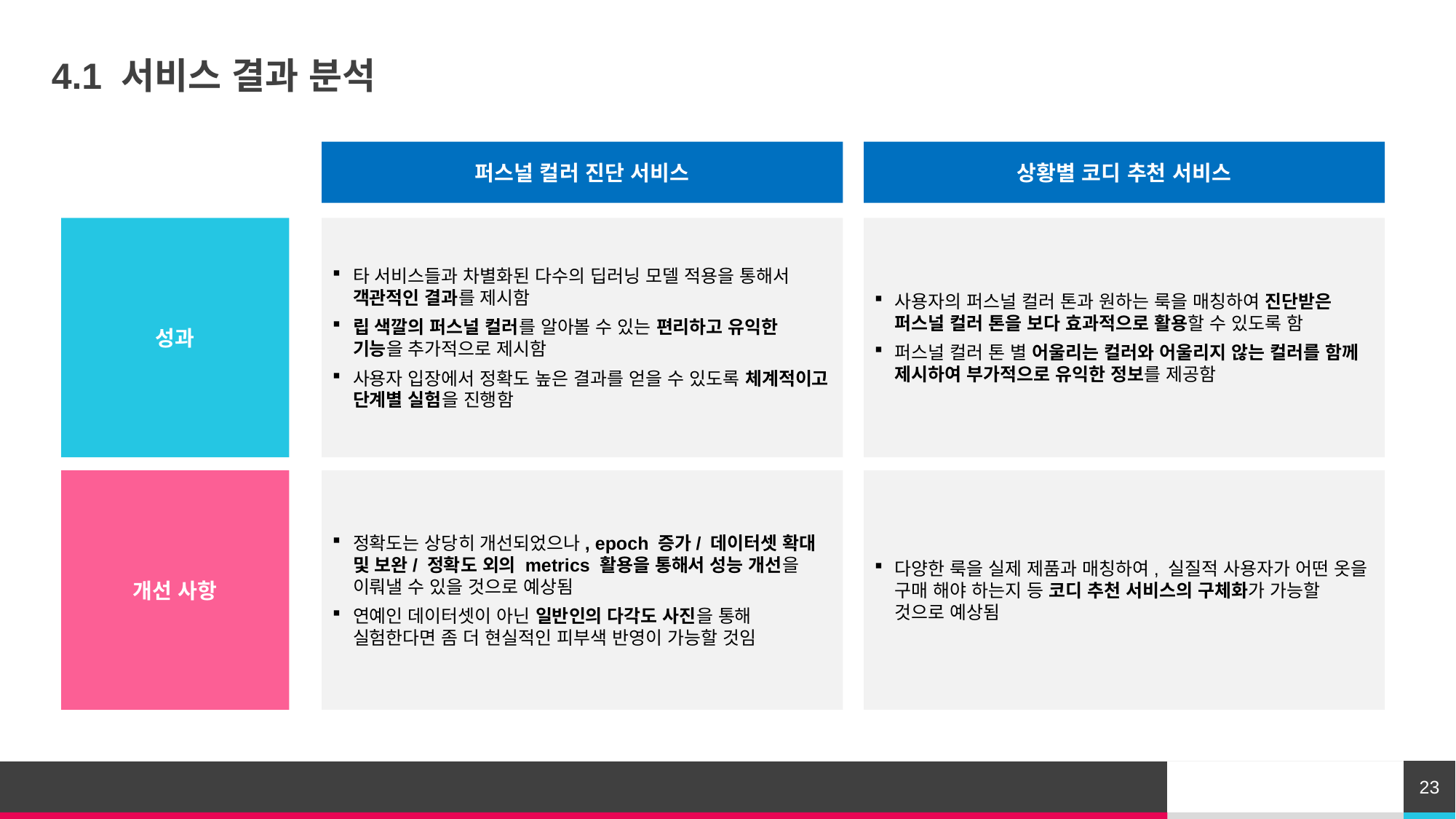

# 4.1 서비스 결과 분석
퍼스널 컬러 진단 서비스
상황별 코디 추천 서비스
성과
타 서비스들과 차별화된 다수의 딥러닝 모델 적용을 통해서 객관적인 결과를 제시함
립 색깔의 퍼스널 컬러를 알아볼 수 있는 편리하고 유익한 기능을 추가적으로 제시함
사용자 입장에서 정확도 높은 결과를 얻을 수 있도록 체계적이고 단계별 실험을 진행함
사용자의 퍼스널 컬러 톤과 원하는 룩을 매칭하여 진단받은 퍼스널 컬러 톤을 보다 효과적으로 활용할 수 있도록 함
퍼스널 컬러 톤 별 어울리는 컬러와 어울리지 않는 컬러를 함께 제시하여 부가적으로 유익한 정보를 제공함
개선 사항
정확도는 상당히 개선되었으나, epoch 증가/ 데이터셋 확대 및 보완/ 정확도 외의 metrics 활용을 통해서 성능 개선을 이뤄낼 수 있을 것으로 예상됨
연예인 데이터셋이 아닌 일반인의 다각도 사진을 통해 실험한다면 좀 더 현실적인 피부색 반영이 가능할 것임
다양한 룩을 실제 제품과 매칭하여, 실질적 사용자가 어떤 옷을 구매 해야 하는지 등 코디 추천 서비스의 구체화가 가능할 것으로 예상됨
23
바닥글 추가